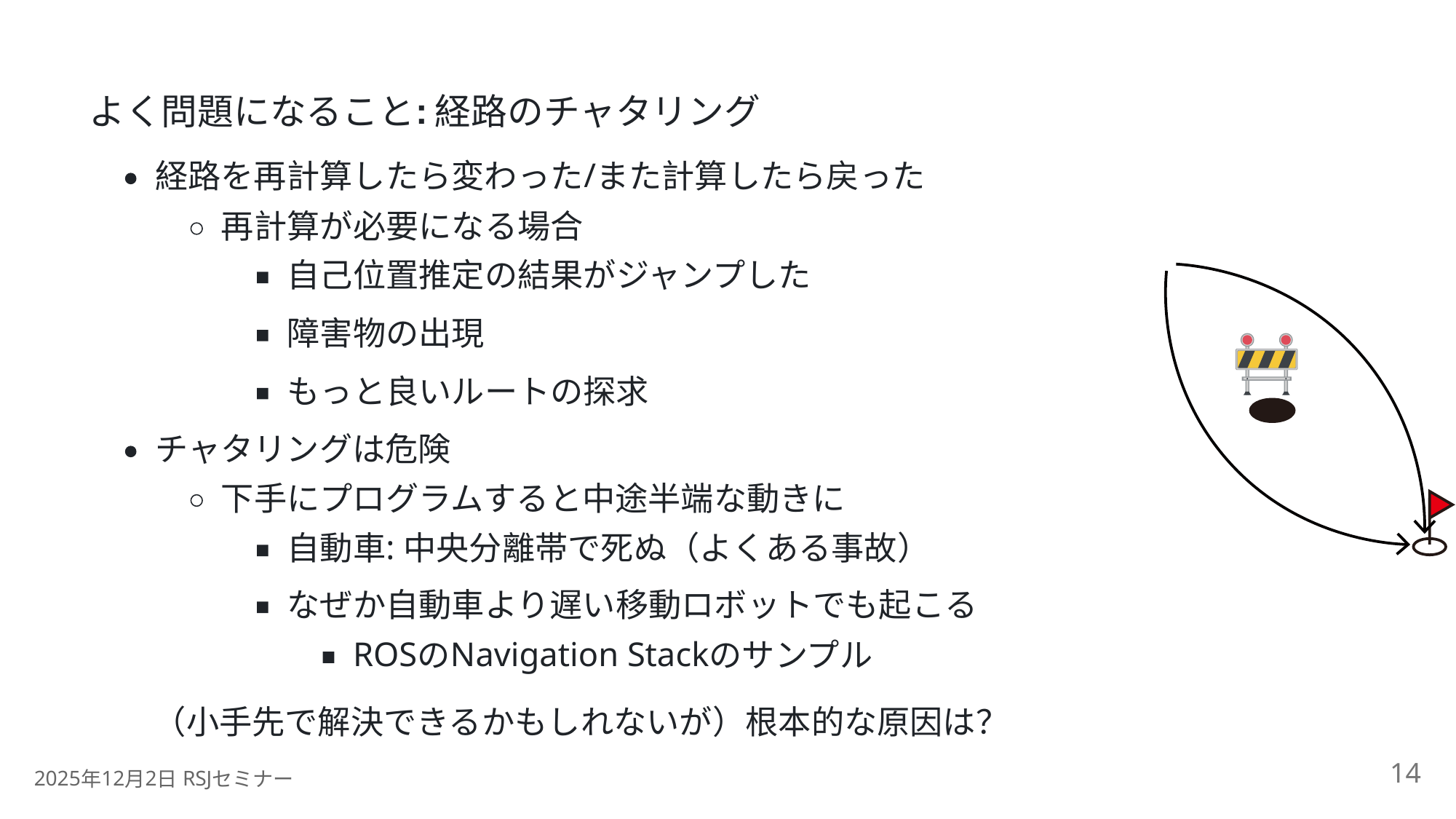

:
よく問題になること
経路のチャタリング
/
経路を再計算したら変わった
また計算したら戻った

再計算が必要になる場合

自己位置推定の結果がジャンプした

障害物の出現

もっと良いルートの探求

チャタリングは危険

下手にプログラムすると中途半端な動きに

:
自動車
中央分離帯で死ぬ（よくある事故）

なぜか自動車より遅い移動ロボットでも起こる

ROS
Navigation Stack
の
のサンプル

（小手先で解決できるかもしれないが）根本的な原因は？
14
2025
12
2
 RSJ
年
月
日
セミナー